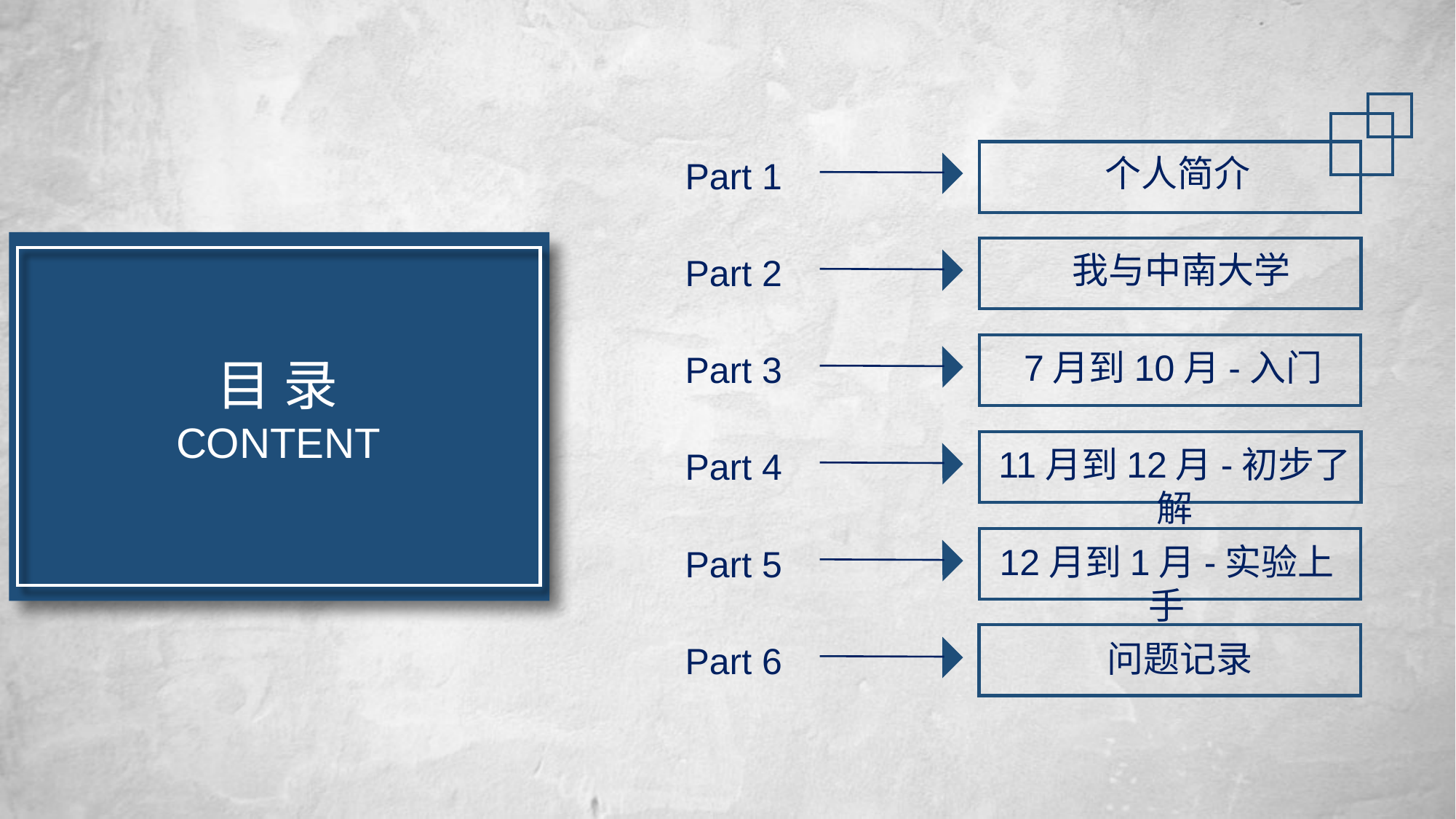

个人简介
我与中南大学
7月到10月-入门
11月到12月-初步了解
12月到1月-实验上手
问题记录
Part 1

Part 2

Part 3
目 录CONTENT

Part 4

Part 5

Part 6